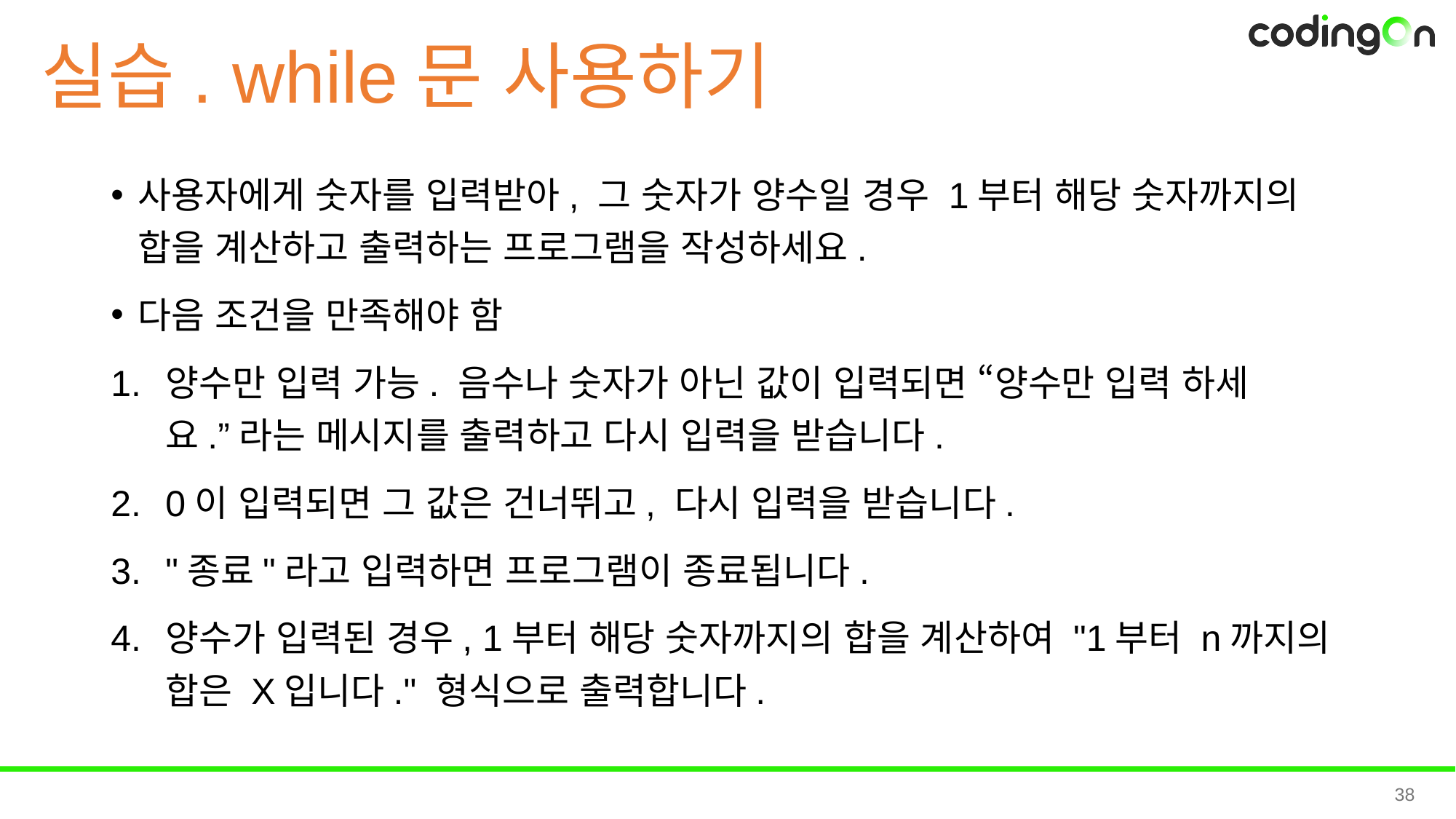

# 실습. while문 사용하기
사용자에게 숫자를 입력받아, 그 숫자가 양수일 경우 1부터 해당 숫자까지의 합을 계산하고 출력하는 프로그램을 작성하세요.
다음 조건을 만족해야 함
양수만 입력 가능. 음수나 숫자가 아닌 값이 입력되면 “양수만 입력 하세요.”라는 메시지를 출력하고 다시 입력을 받습니다.
0이 입력되면 그 값은 건너뛰고, 다시 입력을 받습니다.
"종료"라고 입력하면 프로그램이 종료됩니다.
양수가 입력된 경우, 1부터 해당 숫자까지의 합을 계산하여 "1부터 n까지의 합은 X입니다." 형식으로 출력합니다.
38